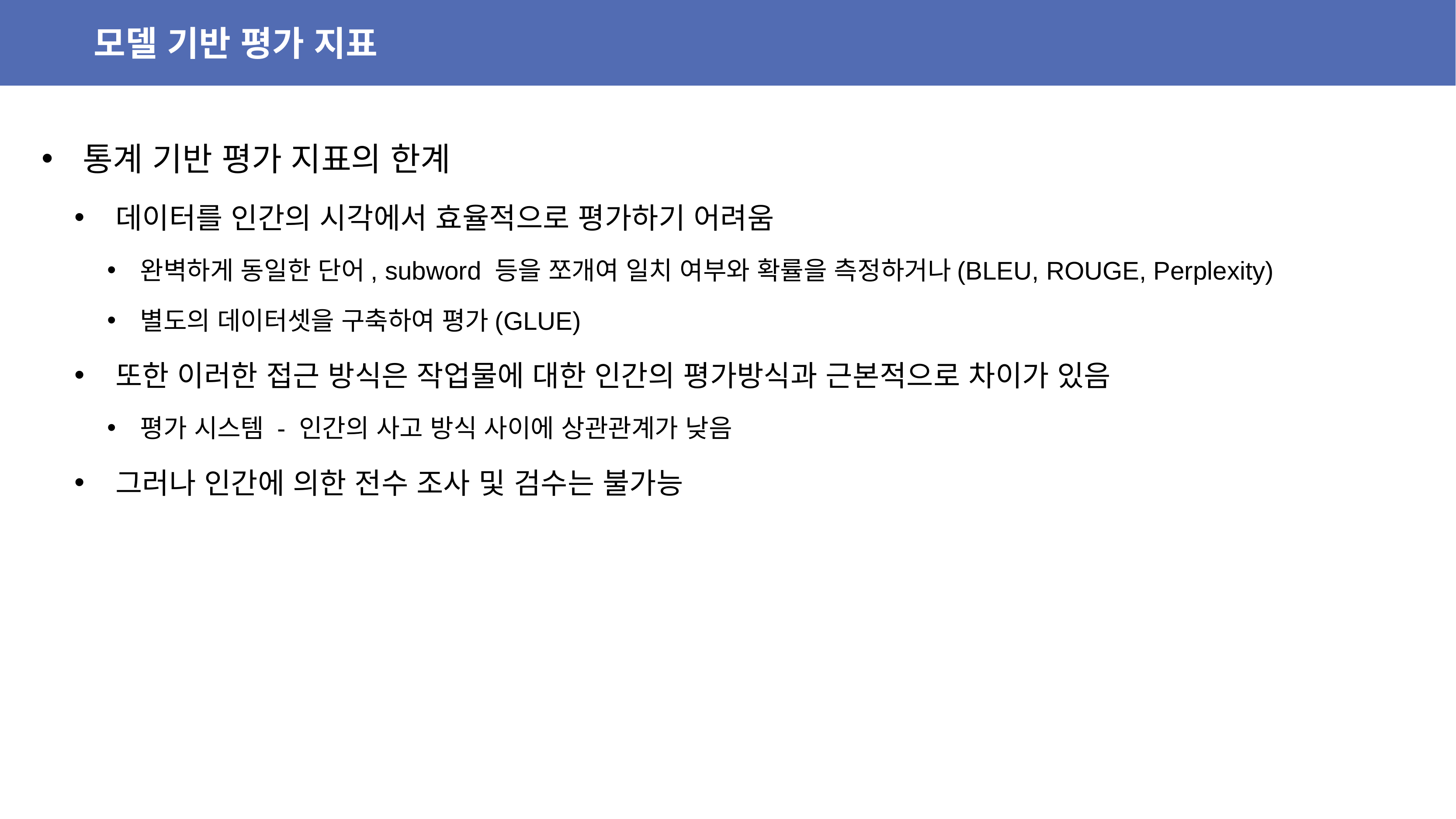

모델 기반 평가 지표
통계 기반 평가 지표의 한계
데이터를 인간의 시각에서 효율적으로 평가하기 어려움
완벽하게 동일한 단어, subword 등을 쪼개여 일치 여부와 확률을 측정하거나(BLEU, ROUGE, Perplexity)
별도의 데이터셋을 구축하여 평가(GLUE)
또한 이러한 접근 방식은 작업물에 대한 인간의 평가방식과 근본적으로 차이가 있음
평가 시스템 - 인간의 사고 방식 사이에 상관관계가 낮음
그러나 인간에 의한 전수 조사 및 검수는 불가능